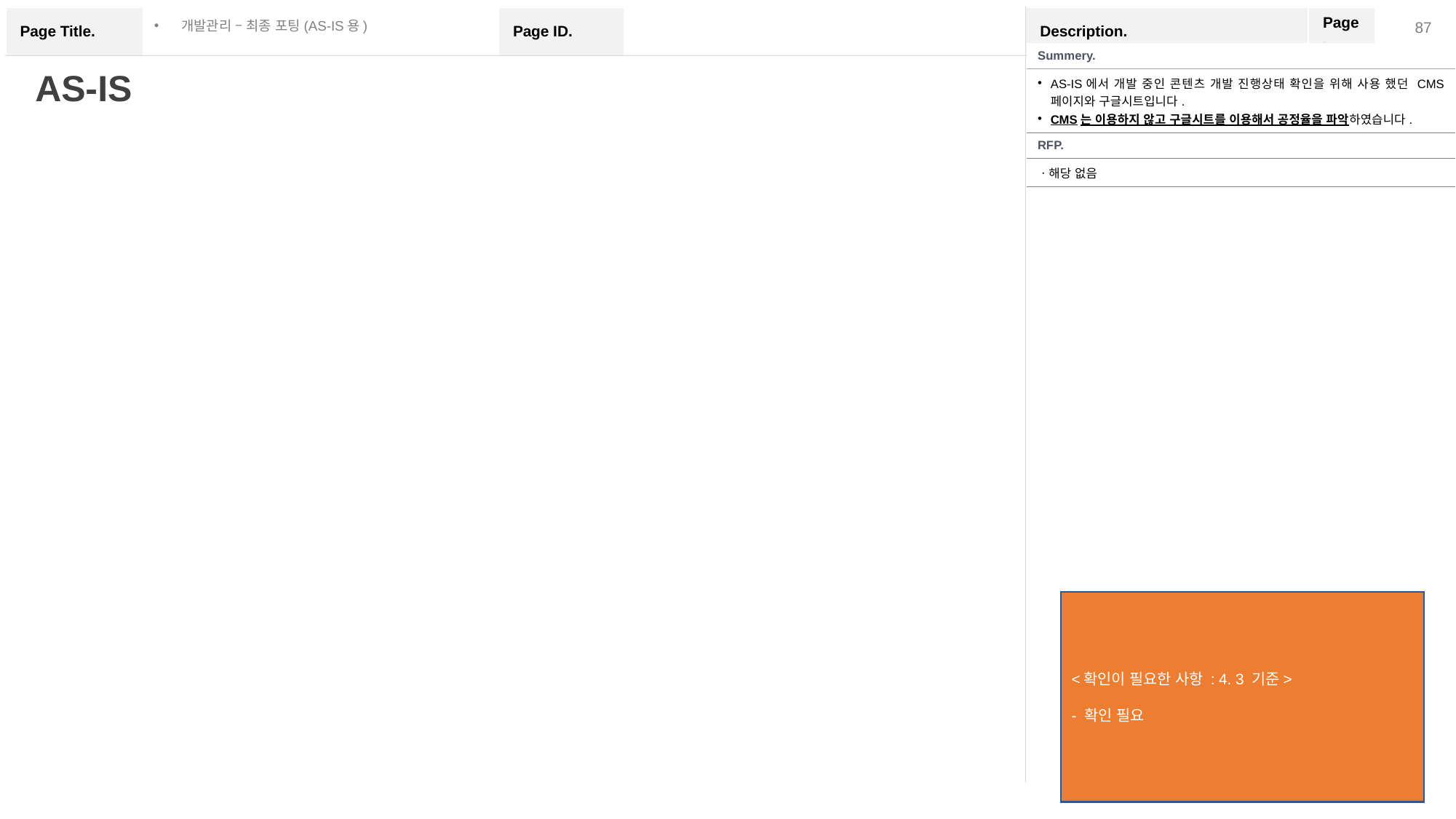

개발관리 – 최종 포팅(AS-IS용)

| Summery. |
| --- |
| AS-IS에서 개발 중인 콘텐츠 개발 진행상태 확인을 위해 사용 했던 CMS 페이지와 구글시트입니다. CMS는 이용하지 않고 구글시트를 이용해서 공정율을 파악하였습니다. |
| RFP. |
| ㆍ해당 없음 |
AS-IS
<확인이 필요한 사항 : 4. 3 기준>

- 확인 필요